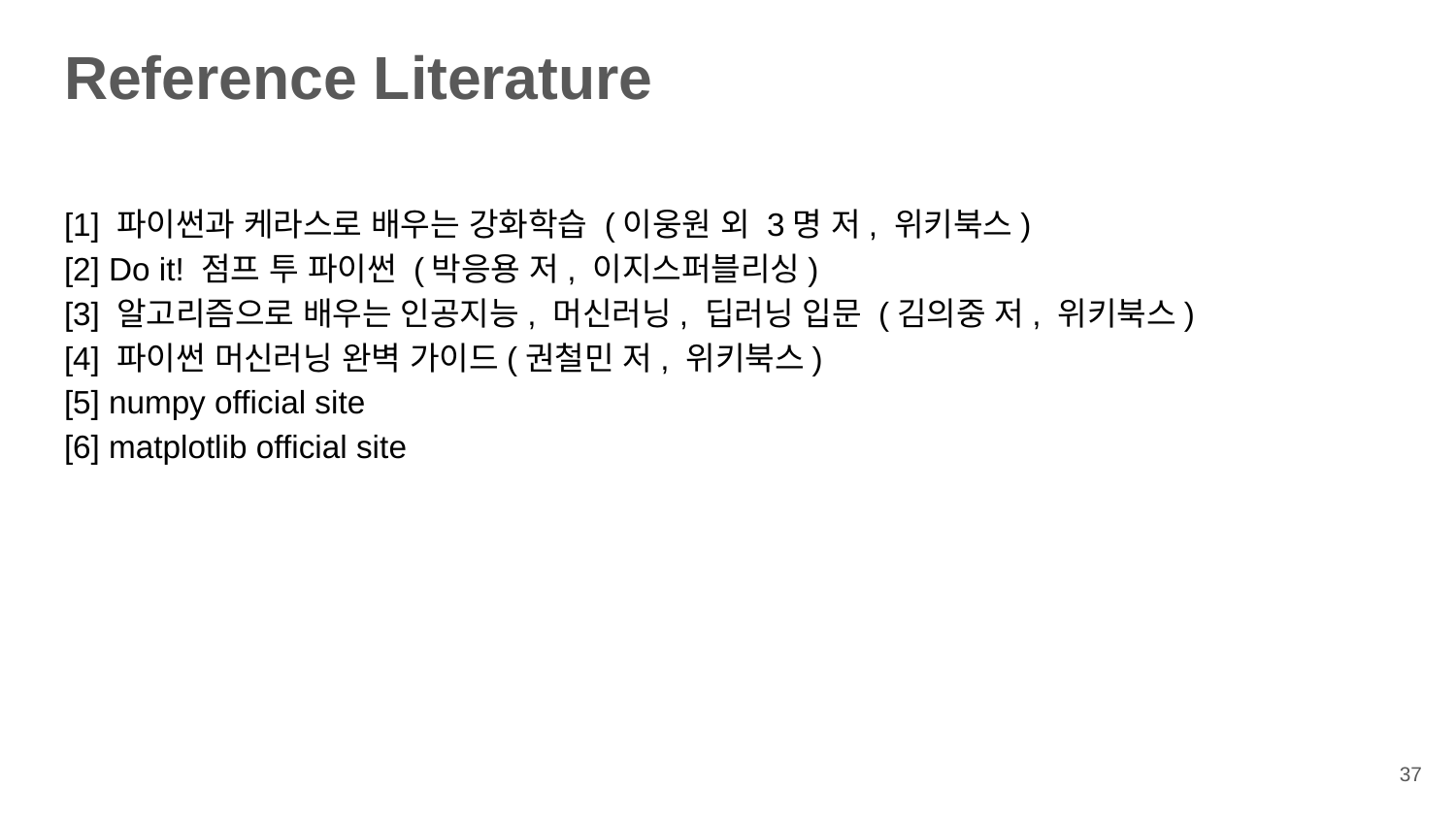

# Reference Literature
[1] 파이썬과 케라스로 배우는 강화학습 (이웅원 외 3명 저, 위키북스)
[2] Do it! 점프 투 파이썬 (박응용 저, 이지스퍼블리싱)
[3] 알고리즘으로 배우는 인공지능, 머신러닝, 딥러닝 입문 (김의중 저, 위키북스)
[4] 파이썬 머신러닝 완벽 가이드(권철민 저, 위키북스)
[5] numpy official site
[6] matplotlib official site
37